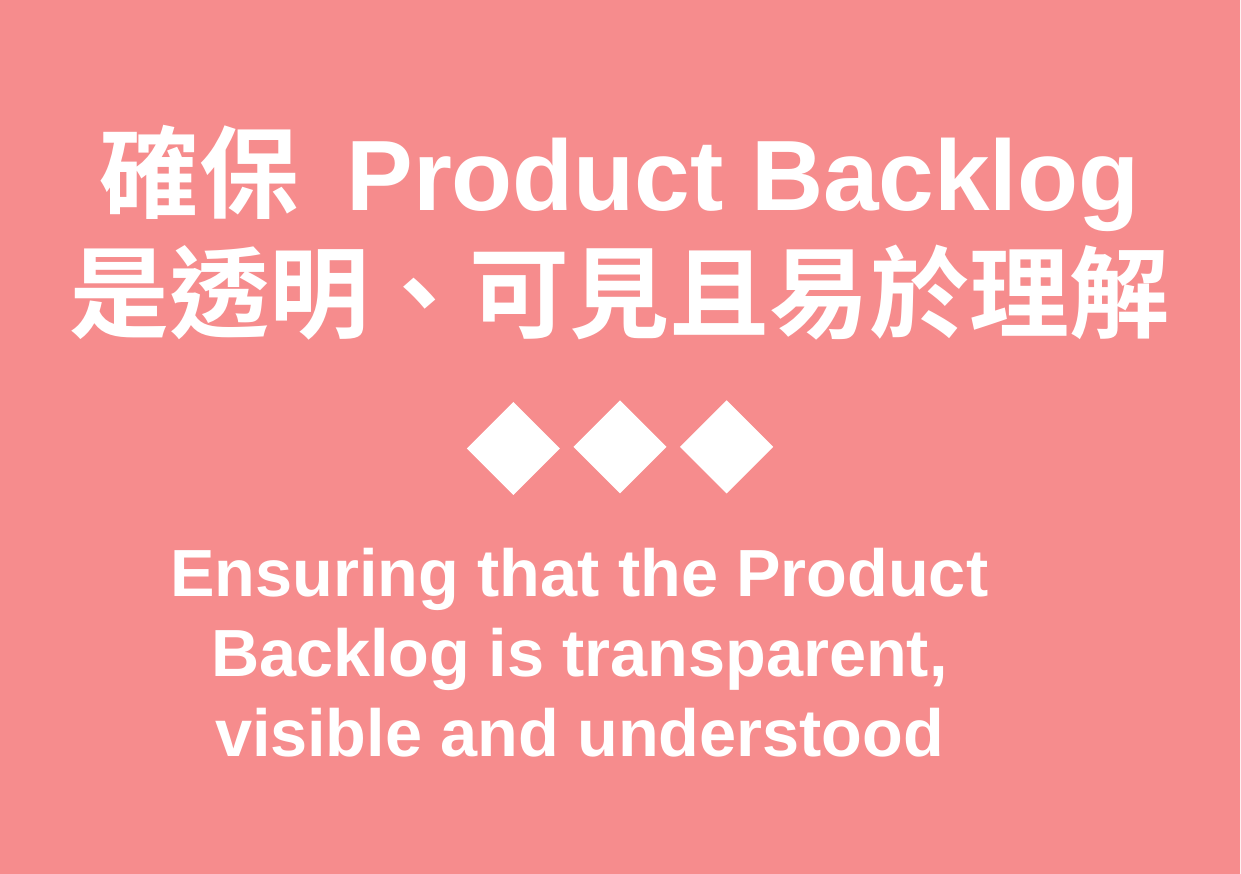

確保 Product Backlog 是透明、可見且易於理解

Ensuring that the Product Backlog is transparent, visible and understood